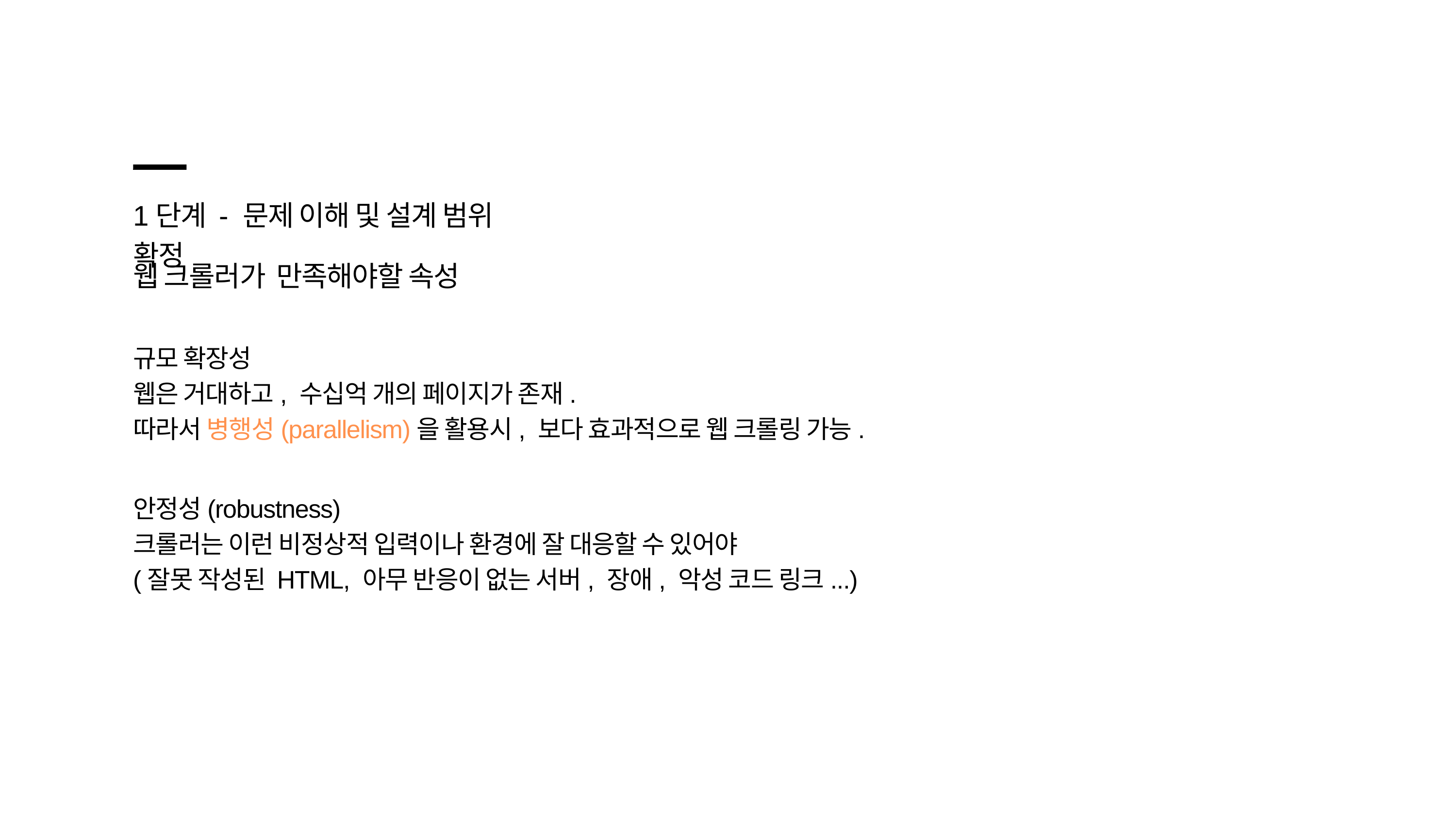

1단계 - 문제 이해 및 설계 범위 확정
웹 크롤러가  만족해야할 속성
규모 확장성
웹은 거대하고, 수십억 개의 페이지가 존재.
따라서 병행성(parallelism)을 활용시, 보다 효과적으로 웹 크롤링 가능.
안정성(robustness)
크롤러는 이런 비정상적 입력이나 환경에 잘 대응할 수 있어야
(잘못 작성된 HTML, 아무 반응이 없는 서버, 장애, 악성 코드 링크...)